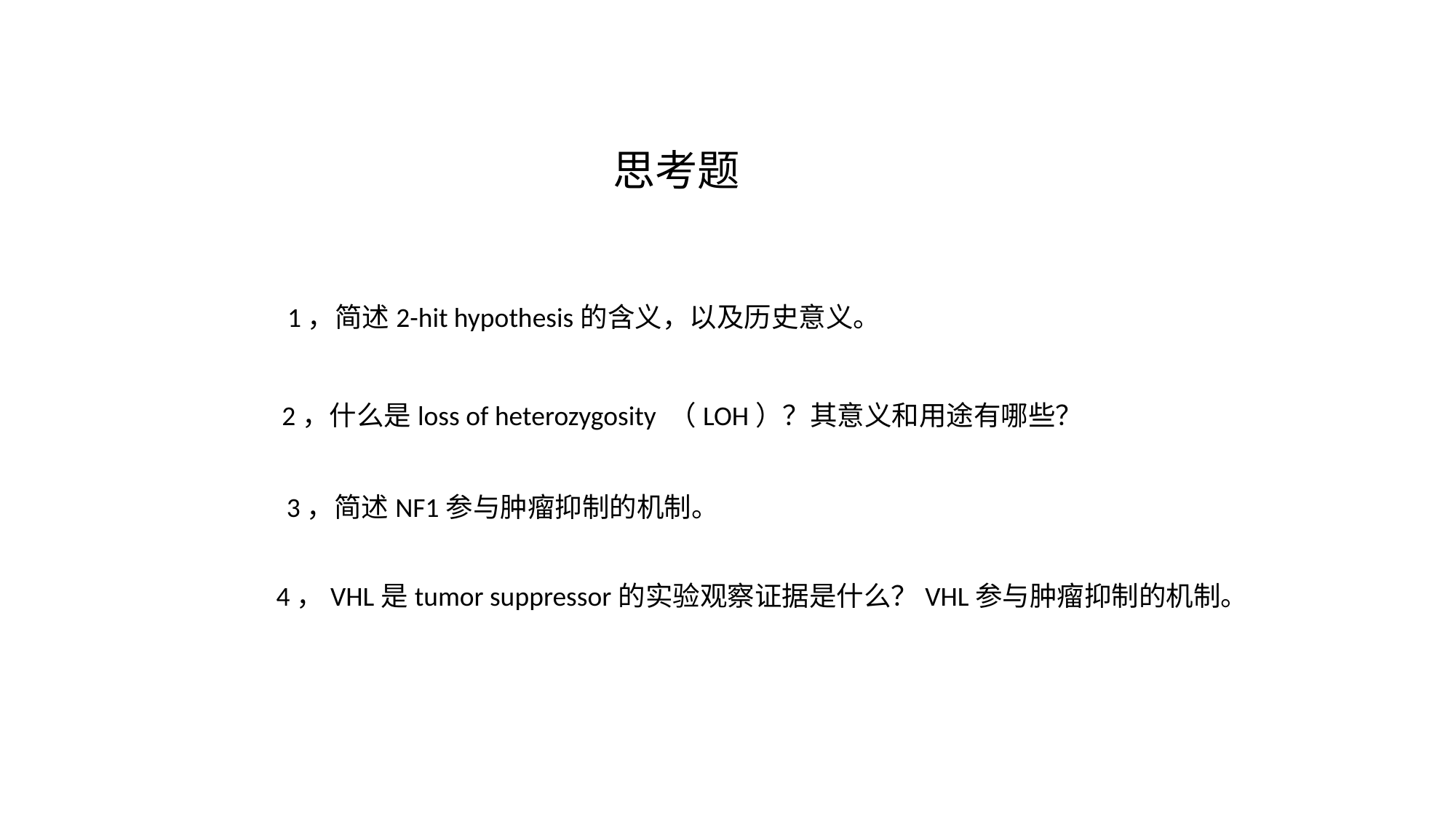

思考题
1，简述2-hit hypothesis的含义，以及历史意义。
2，什么是loss of heterozygosity （LOH）？其意义和用途有哪些？
3，简述NF1参与肿瘤抑制的机制。
4，VHL是tumor suppressor的实验观察证据是什么？VHL参与肿瘤抑制的机制。